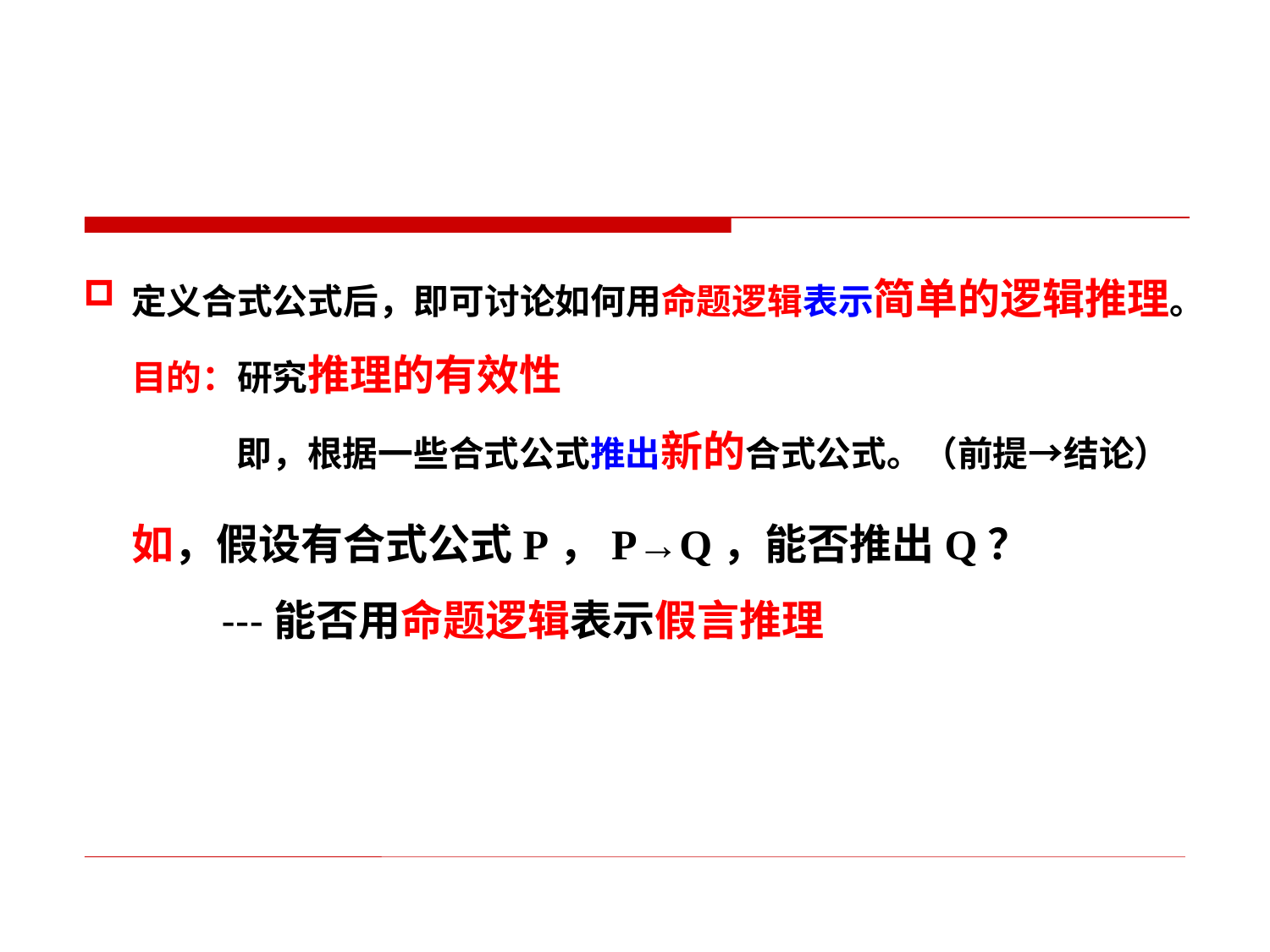

定义合式公式后，即可讨论如何用命题逻辑表示简单的逻辑推理。目的：研究推理的有效性
                  即，根据一些合式公式推出新的合式公式。（前提→结论）

    如，假设有合式公式P，P→Q，能否推出Q？
             ---能否用命题逻辑表示假言推理